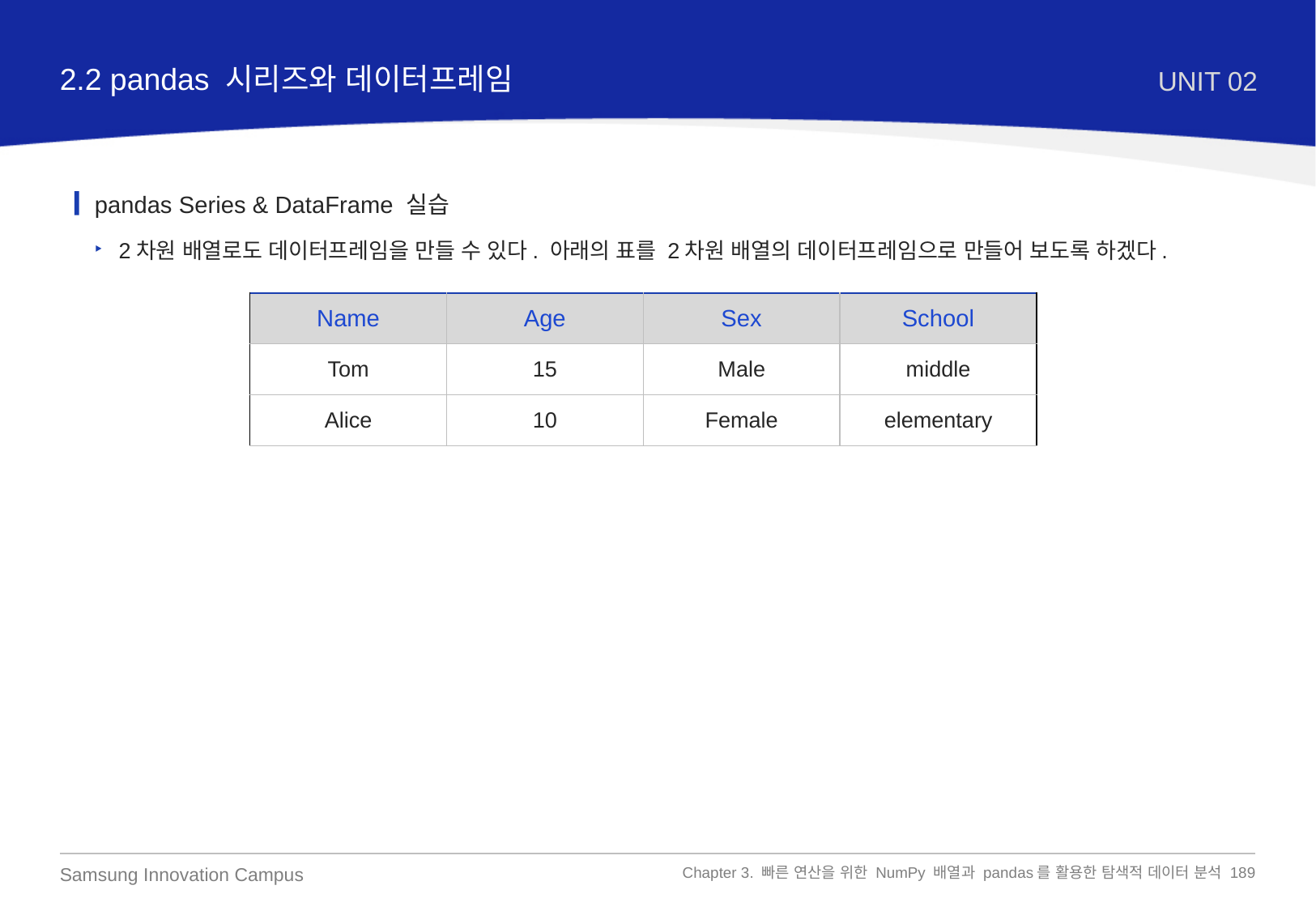

2.2 pandas 시리즈와 데이터프레임
UNIT 02
pandas Series & DataFrame 실습

2차원 배열로도 데이터프레임을 만들 수 있다. 아래의 표를 2차원 배열의 데이터프레임으로 만들어 보도록 하겠다.
| Name | Age | Sex | School |
| --- | --- | --- | --- |
| Tom | 15 | Male | middle |
| Alice | 10 | Female | elementary |